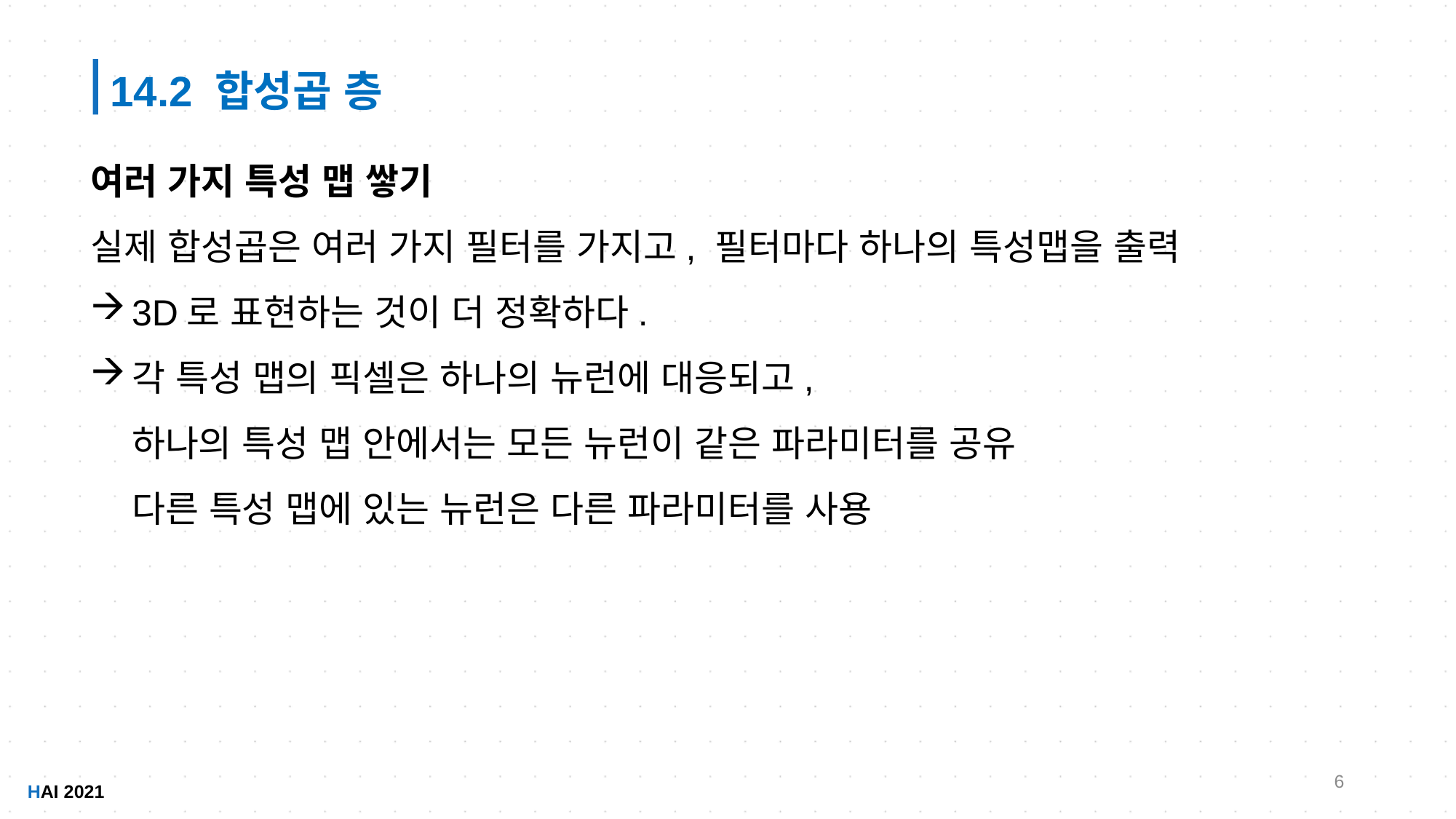

14.2 합성곱 층
여러 가지 특성 맵 쌓기
실제 합성곱은 여러 가지 필터를 가지고, 필터마다 하나의 특성맵을 출력
3D로 표현하는 것이 더 정확하다.
각 특성 맵의 픽셀은 하나의 뉴런에 대응되고,
하나의 특성 맵 안에서는 모든 뉴런이 같은 파라미터를 공유
다른 특성 맵에 있는 뉴런은 다른 파라미터를 사용
6
HAI 2021